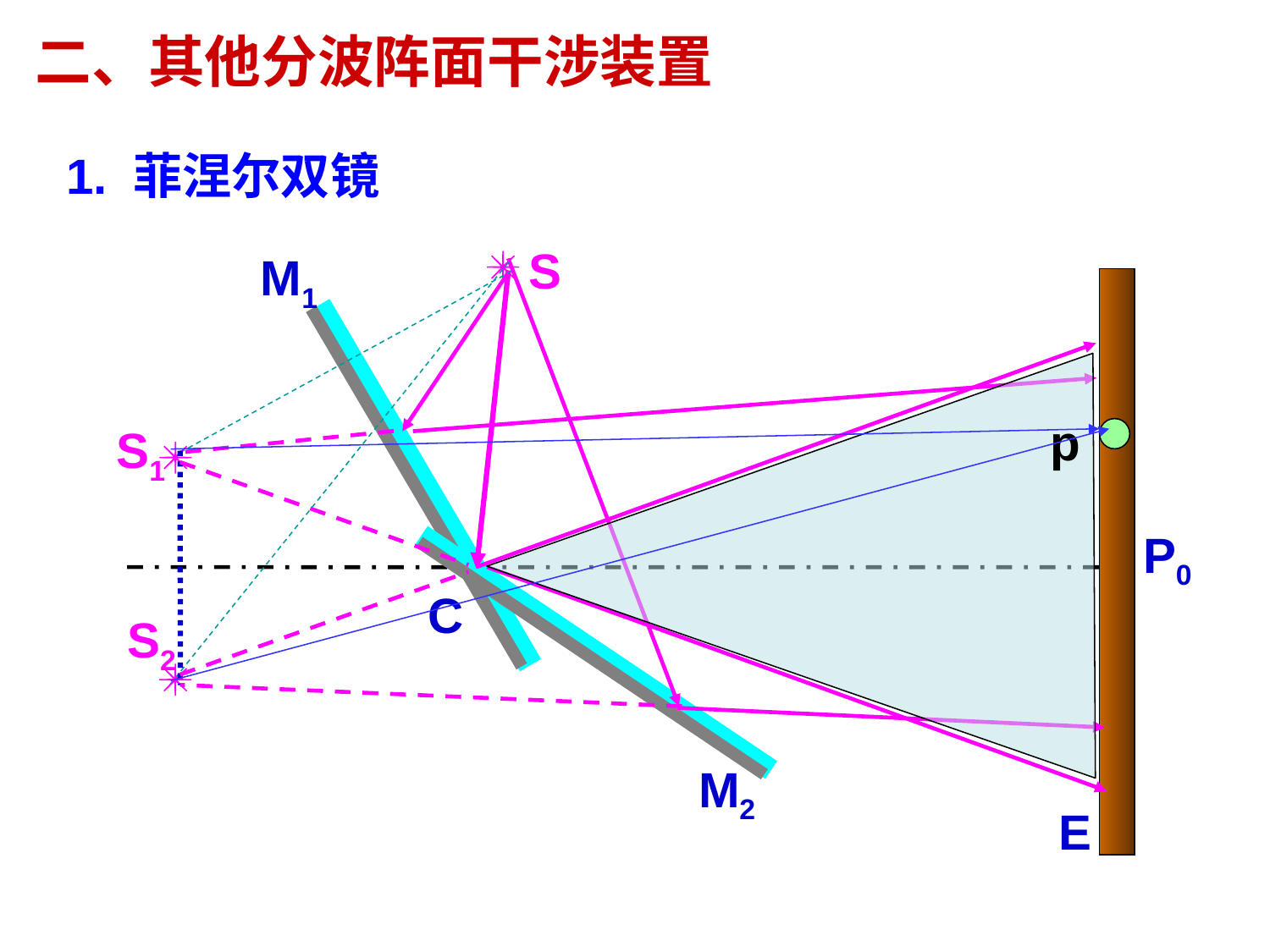

二、其他分波阵面干涉装置
1. 菲涅尔双镜
S

M1

P0

C

M2
E

p

S1

S2